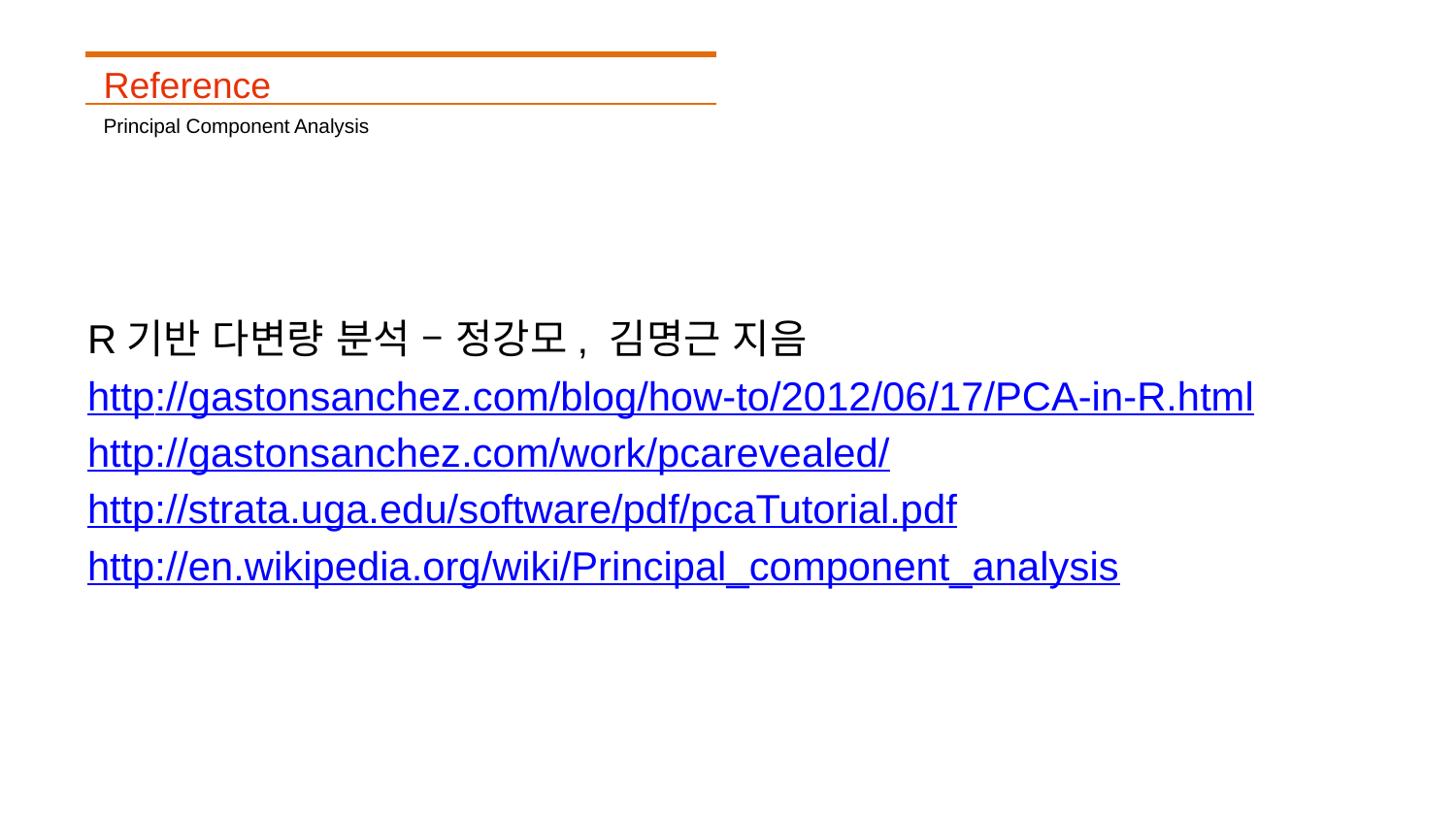

Reference

Principal Component Analysis
R기반 다변량 분석 – 정강모, 김명근 지음
http://gastonsanchez.com/blog/how-to/2012/06/17/PCA-in-R.html
http://gastonsanchez.com/work/pcarevealed/
http://strata.uga.edu/software/pdf/pcaTutorial.pdf
http://en.wikipedia.org/wiki/Principal_component_analysis